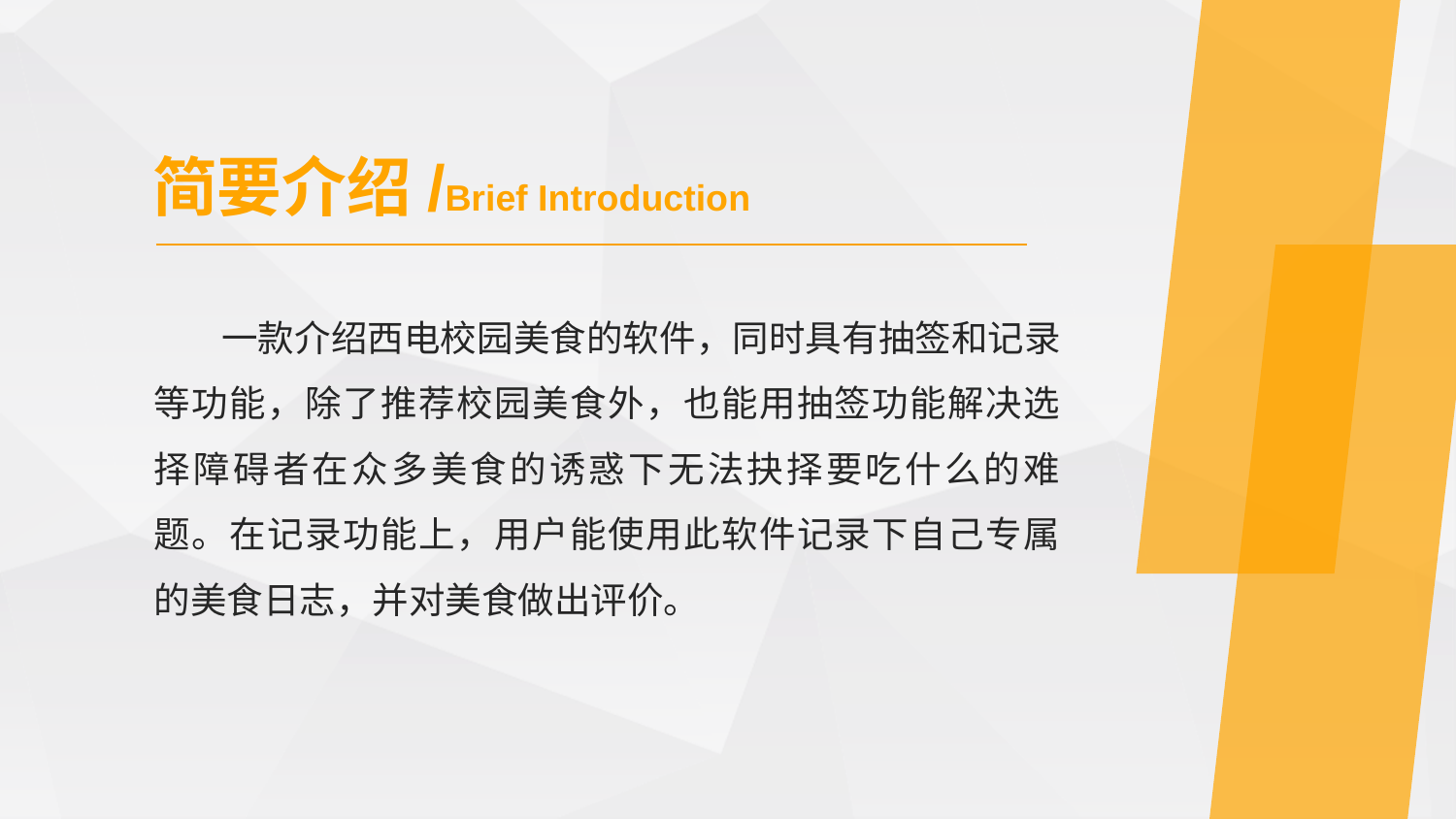

简要介绍/Brief Introduction

       一款介绍西电校园美食的软件，同时具有抽签和记录等功能，除了推荐校园美食外，也能用抽签功能解决选择障碍者在众多美食的诱惑下无法抉择要吃什么的难题。在记录功能上，用户能使用此软件记录下自己专属的美食日志，并对美食做出评价。